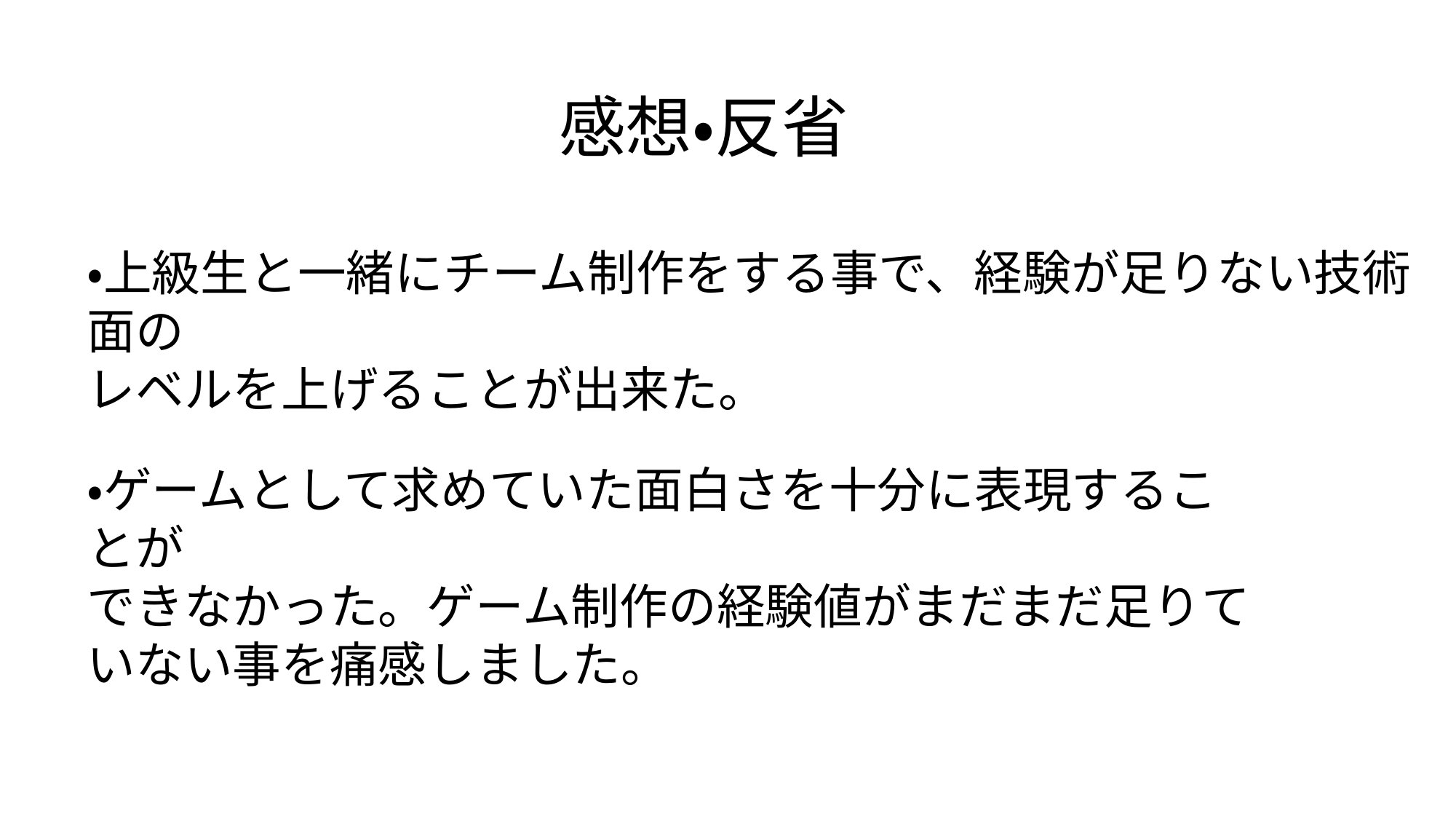

# 感想・反省
・上級生と一緒にチーム制作をする事で、経験が足りない技術面の
レベルを上げることが出来た。
・ゲームとして求めていた面白さを十分に表現することが
できなかった。ゲーム制作の経験値がまだまだ足りていない事を痛感しました。